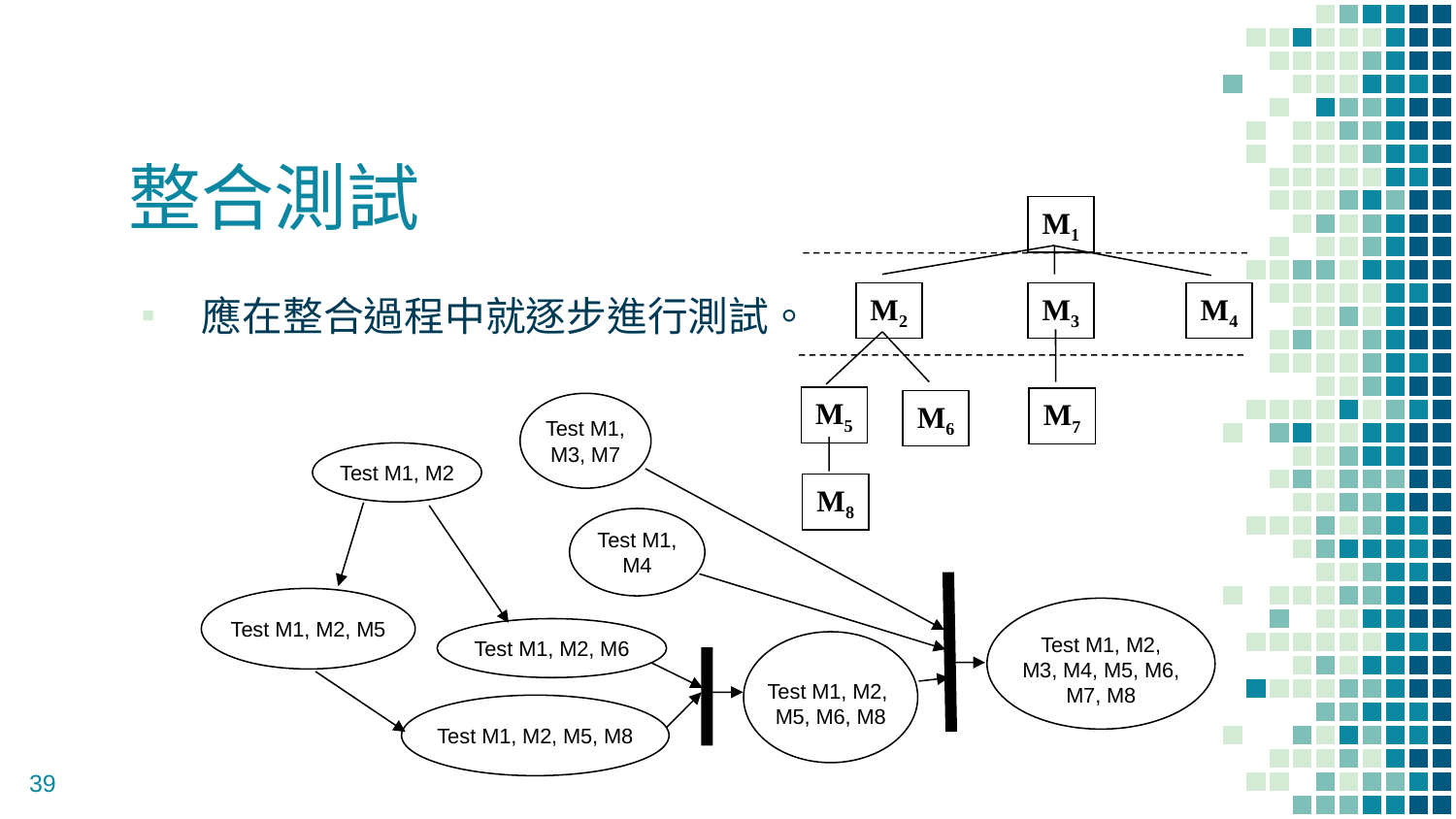

# 整合測試
M1

M2
M3
M4

M5
M7
M6

M8
應在整合過程中就逐步進行測試。
Test M1,
M3, M7
Test M1, M2

Test M1,
M4

Test M1, M2, M5
Test M1, M2,
M3, M4, M5, M6,
M7, M8
Test M1, M2, M6
Test M1, M2,
M5, M6, M8

Test M1, M2, M5, M8
39